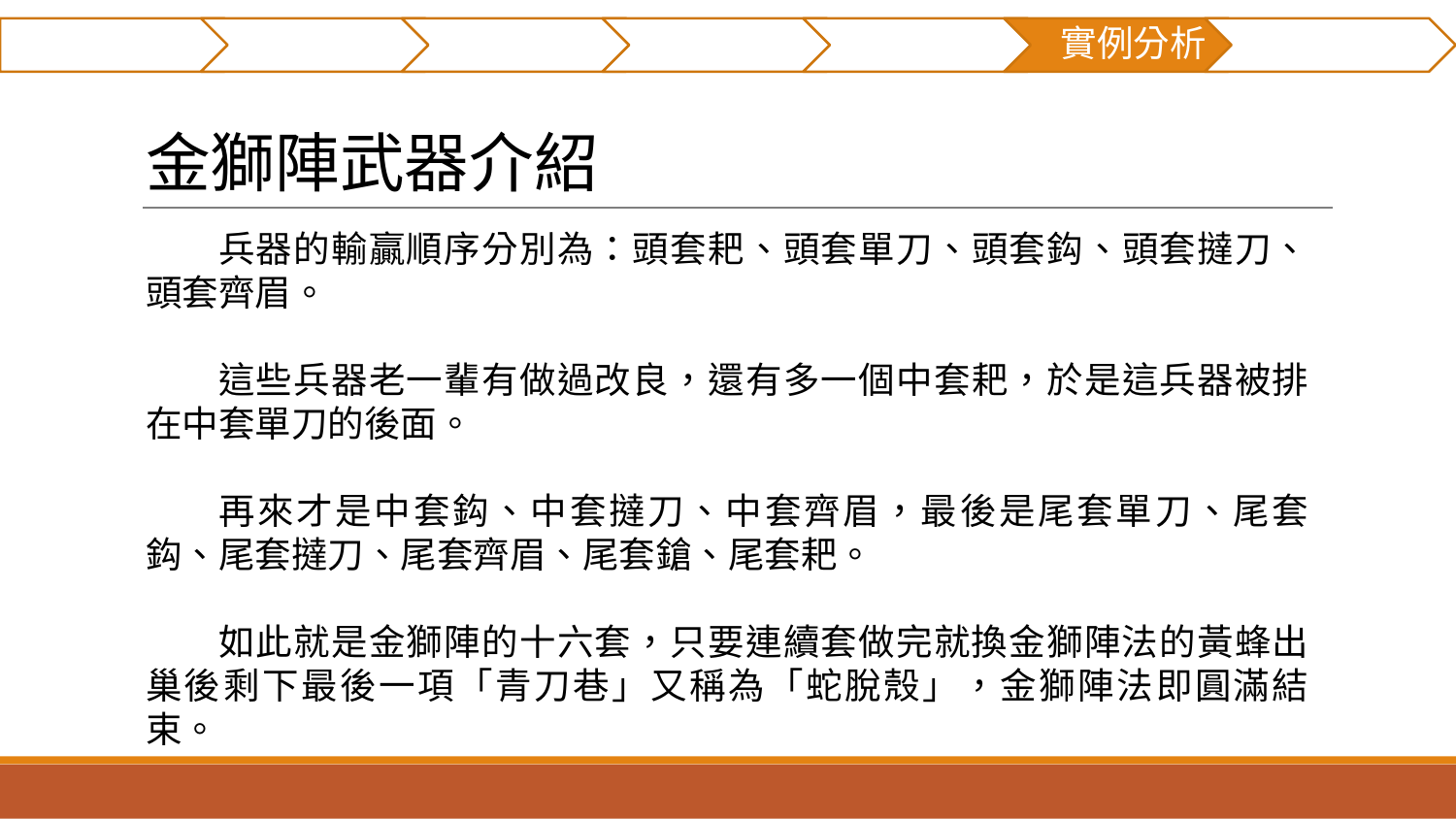

摘要

研究貢獻

前言

文獻回顧

研究方法

實例分析

結論與建議
# 金獅陣武器介紹
兵器的輸贏順序分別為：頭套耙、頭套單刀、頭套鈎、頭套撻刀、頭套齊眉。

這些兵器老一輩有做過改良，還有多一個中套耙，於是這兵器被排在中套單刀的後面。

再來才是中套鈎、中套撻刀、中套齊眉，最後是尾套單刀、尾套鈎、尾套撻刀、尾套齊眉、尾套鎗、尾套耙。

如此就是金獅陣的十六套，只要連續套做完就換金獅陣法的黃蜂出巢後剩下最後一項「青刀巷」又稱為「蛇脫殼」，金獅陣法即圓滿結束。